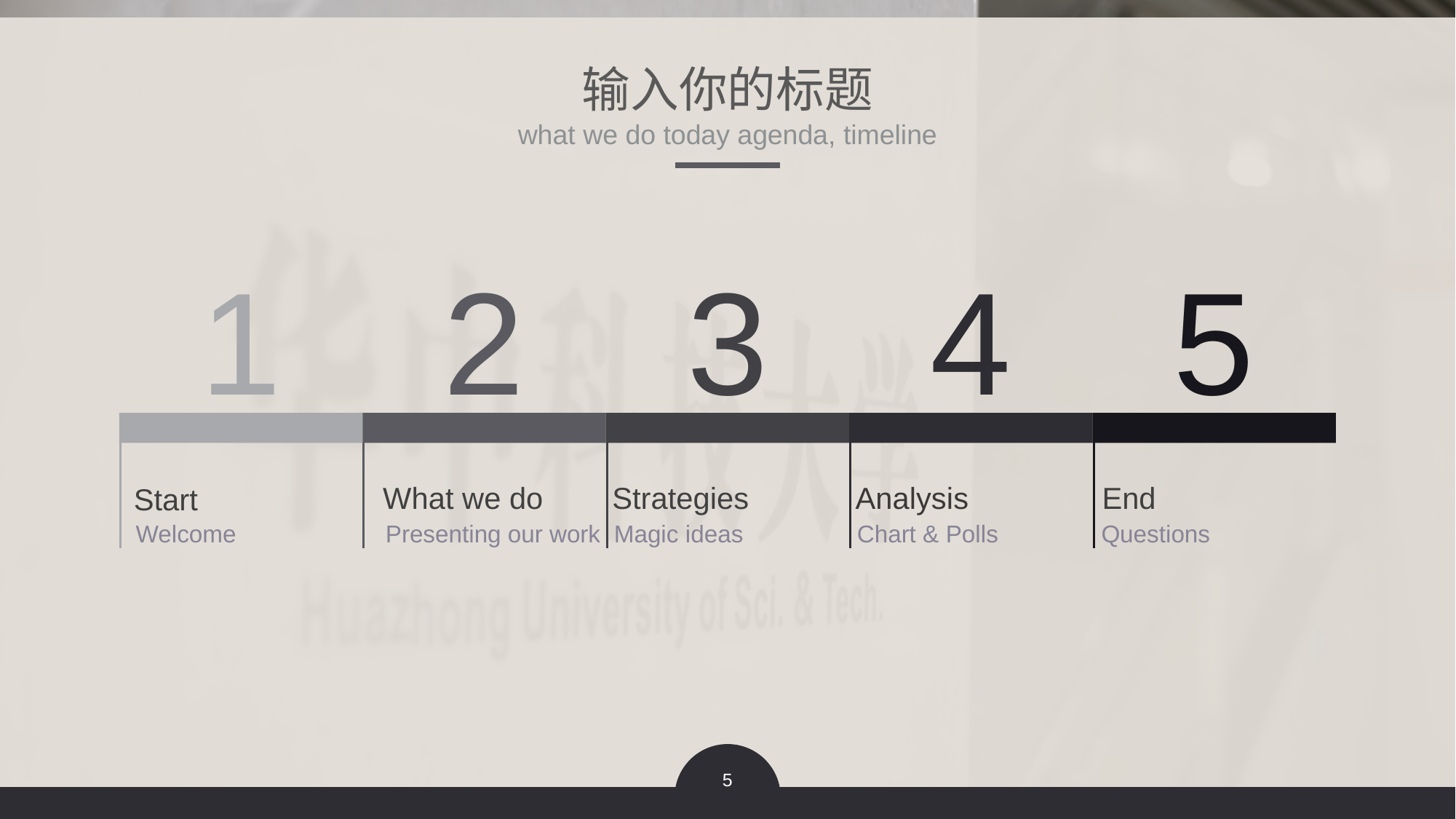

输入你的标题
what we do today agenda, timeline
1
2
3
4
5

End
What we do
Strategies
Analysis
Start
Magic ideas
Chart & Polls
Questions
Welcome
Presenting our work
5